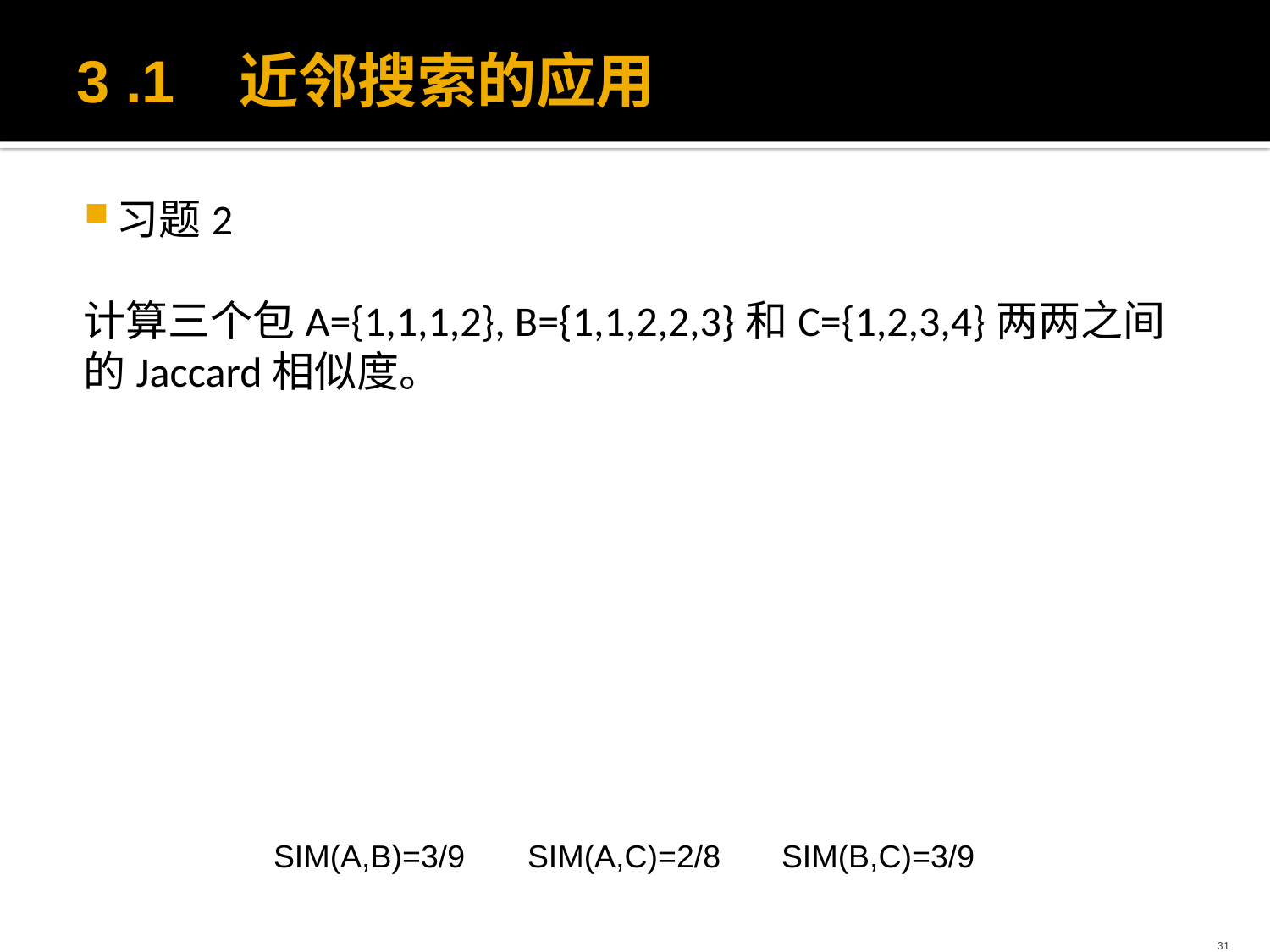

# 3 .1   近邻搜索的应用
习题2

计算三个包A={1,1,1,2}, B={1,1,2,2,3}和C={1,2,3,4}两两之间的Jaccard相似度。
SIM(A,B)=3/9	SIM(A,C)=2/8	SIM(B,C)=3/9
31